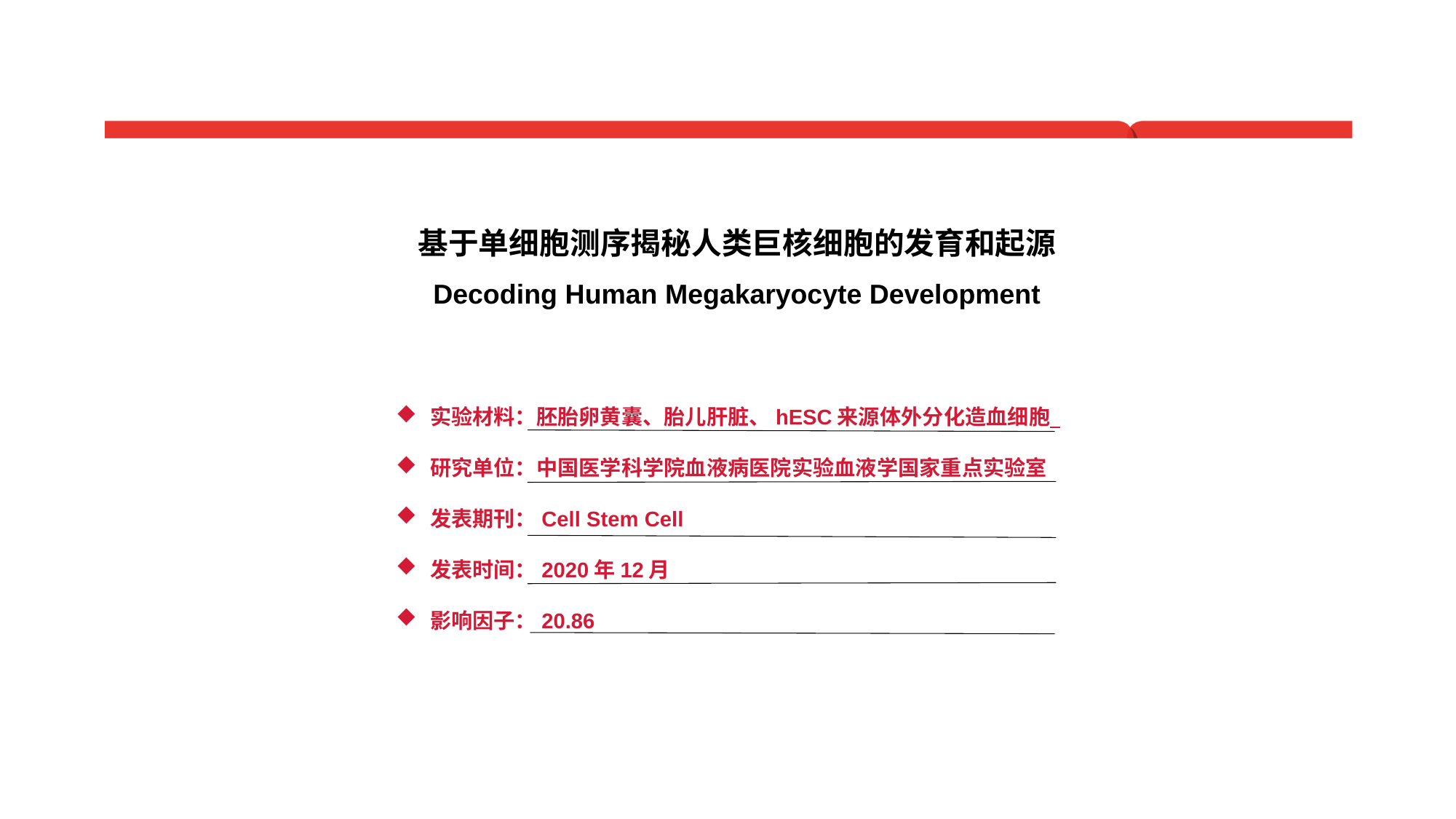

基于单细胞测序揭秘人类巨核细胞的发育和起源
Decoding Human Megakaryocyte Development
实验材料：胚胎卵黄囊、胎儿肝脏、hESC来源体外分化造血细胞
研究单位：中国医学科学院血液病医院实验血液学国家重点实验室
发表期刊：Cell Stem Cell
发表时间：2020年12月
影响因子：20.86